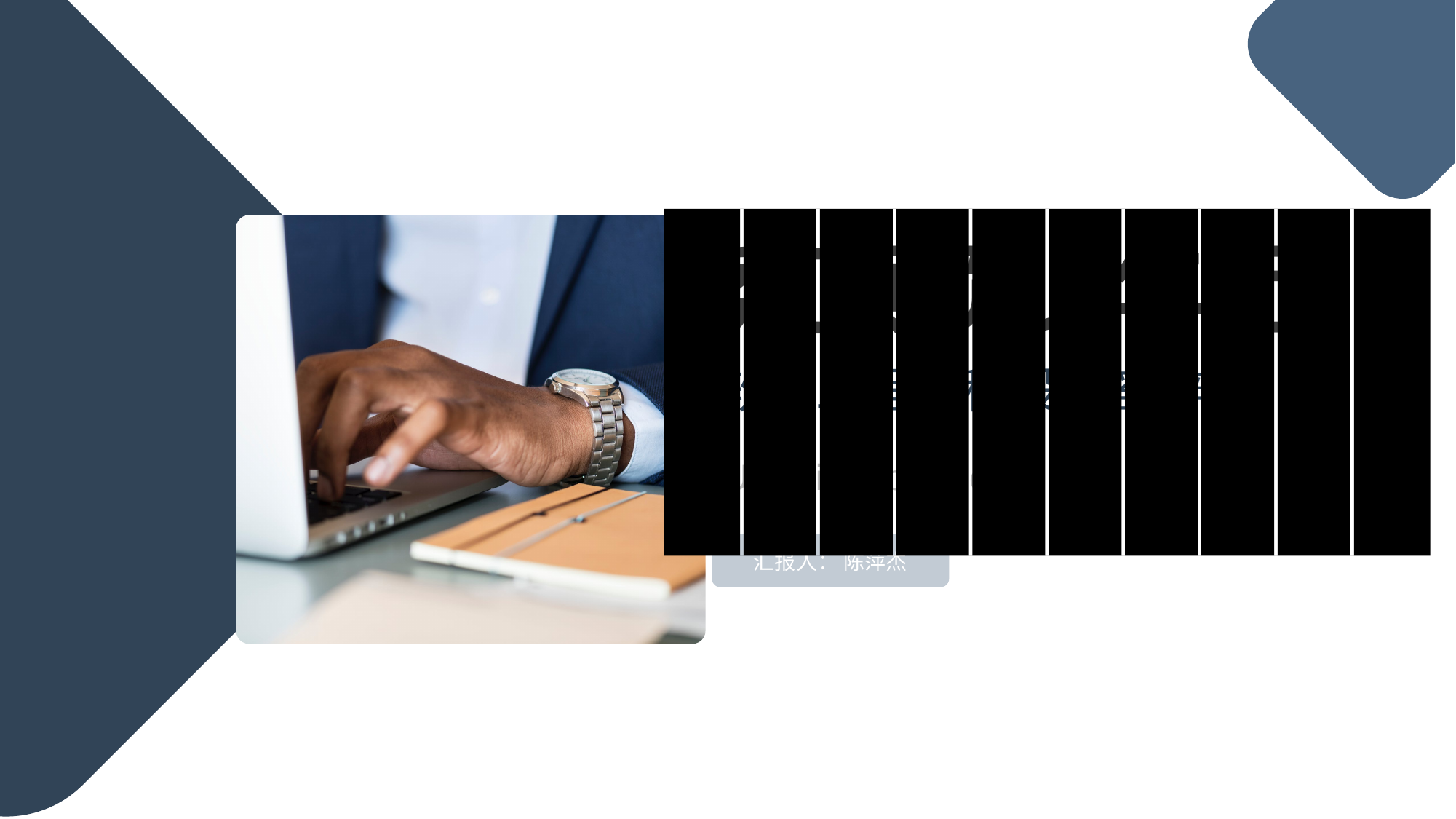

__________

秃顶顶少年团
软件工程课程设计答辩

Unlimited progress
汇报人： 陈萍杰